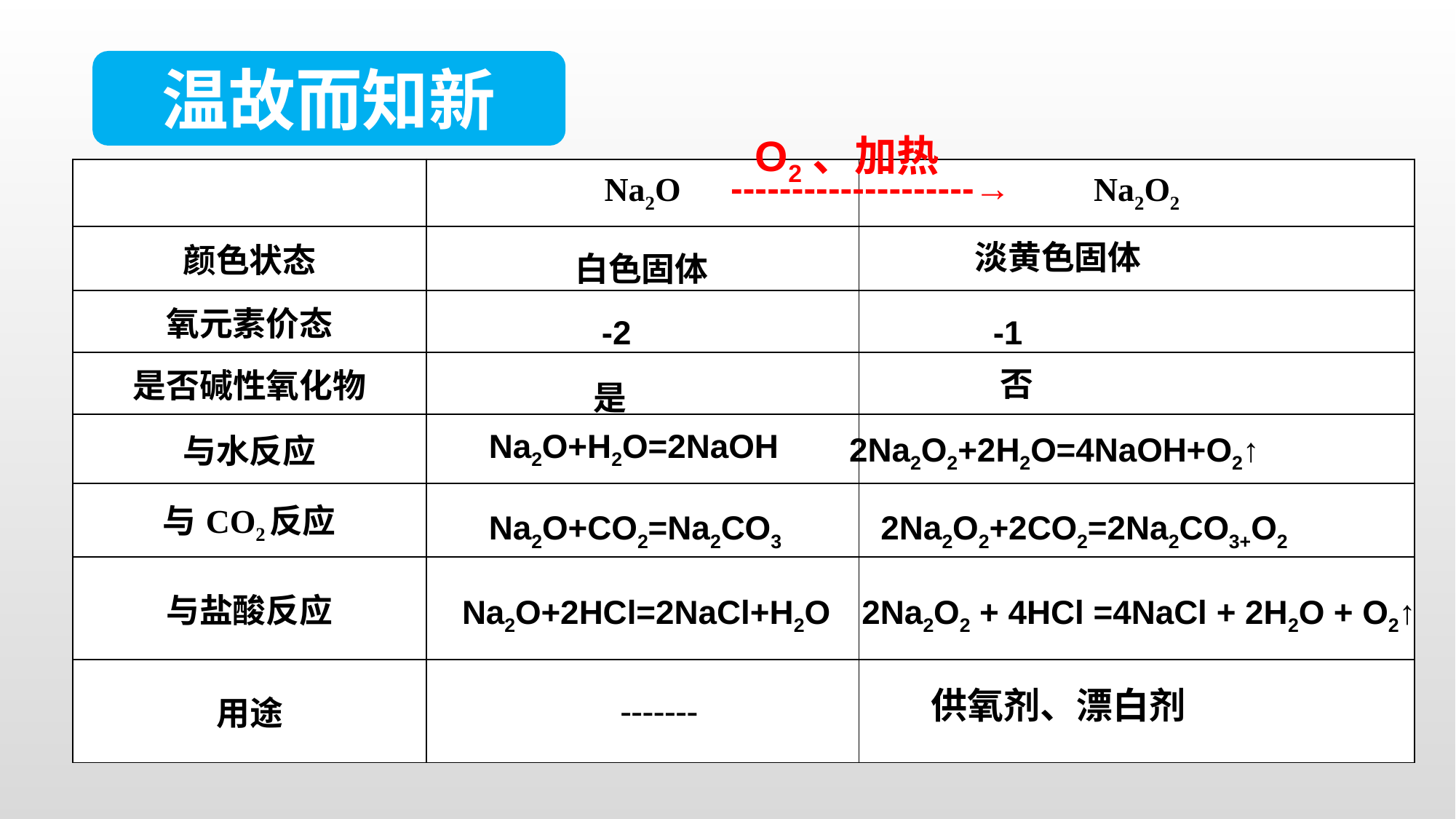

温故而知新
O2、加热
|  | Na2O | Na2O2 |
| --- | --- | --- |
| 颜色状态 |  |  |
| 氧元素价态 |  |  |
| 是否碱性氧化物 |  |  |
| 与水反应 |  |  |
| 与CO2反应 |  |  |
| 与盐酸反应 |  |  |
| 用途 | ---------- |  |
--------------------→

淡黄色固体
白色固体
        -2                                       -1
否
是
Na2O+H2O=2NaOH
2Na2O2+2H2O=4NaOH+O2↑
Na2O+CO2=Na2CO3
2Na2O2+2CO2=2Na2CO3+O2
Na2O+2HCl=2NaCl+H2O
2Na2O2 + 4HCl =4NaCl + 2H2O + O2↑
供氧剂、漂白剂